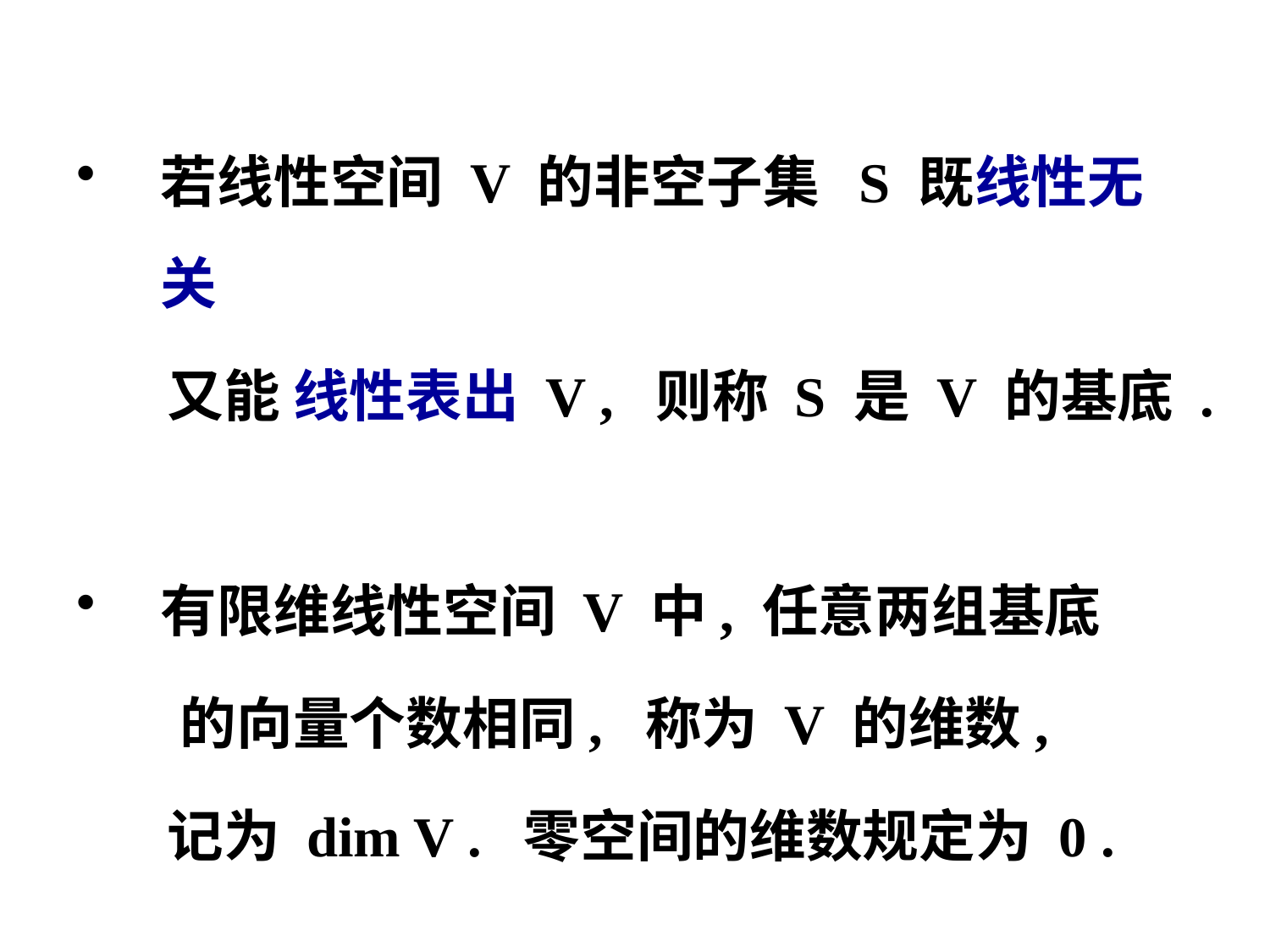

若线性空间 V 的非空子集  S 既线性无关
      又能 线性表出 V ,  则称 S 是 V 的基底 .
有限维线性空间 V 中, 任意两组基底
       的向量个数相同,  称为 V 的维数,
      记为 dim V .  零空间的维数规定为 0 .